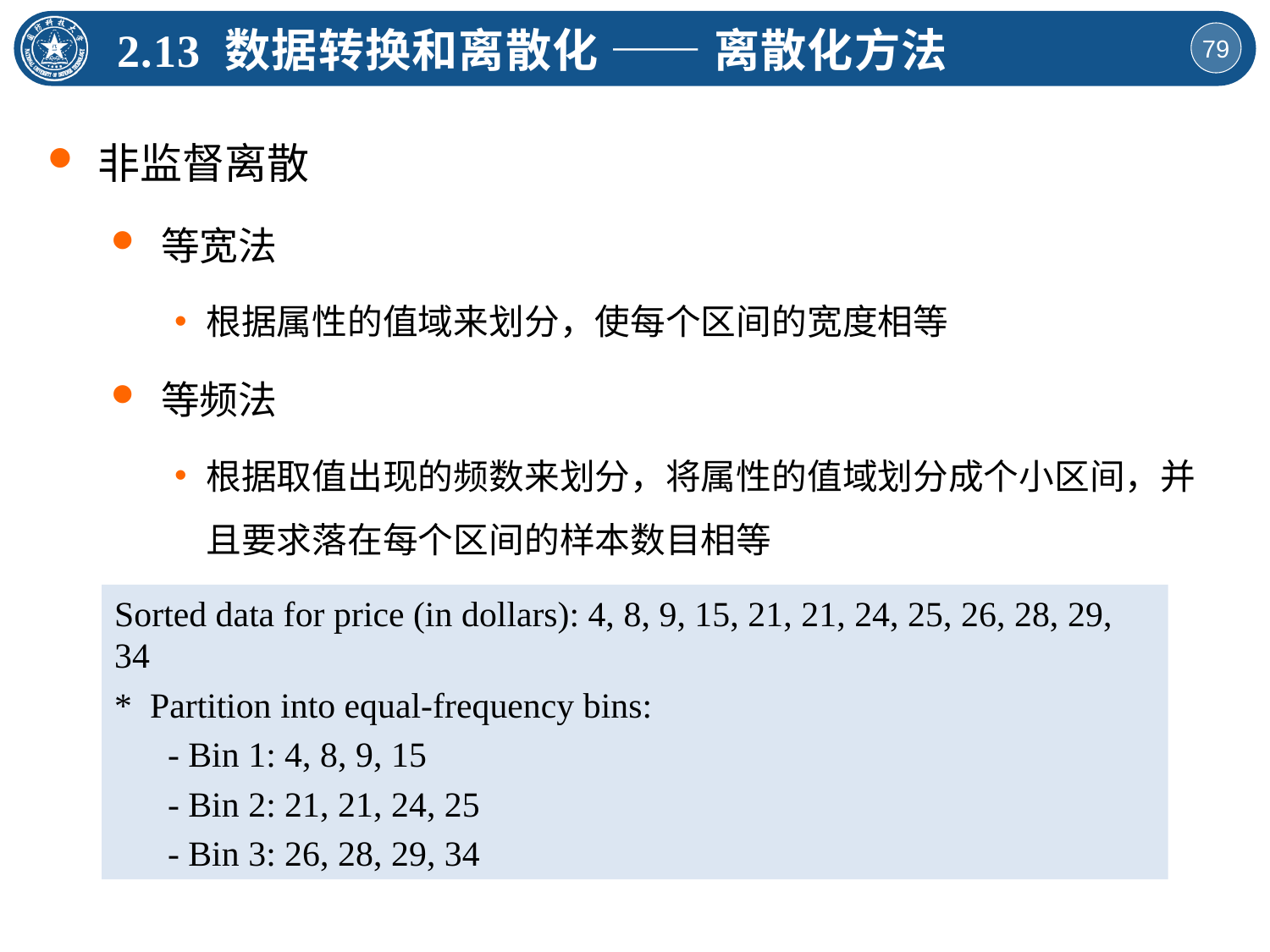

2.13 数据转换和离散化 —— 离散化方法
非监督离散
等宽法
根据属性的值域来划分，使每个区间的宽度相等
等频法
根据取值出现的频数来划分，将属性的值域划分成个小区间，并且要求落在每个区间的样本数目相等
Sorted data for price (in dollars): 4, 8, 9, 15, 21, 21, 24, 25, 26, 28, 29, 34
*  Partition into equal-frequency bins:
      - Bin 1: 4, 8, 9, 15
      - Bin 2: 21, 21, 24, 25
      - Bin 3: 26, 28, 29, 34